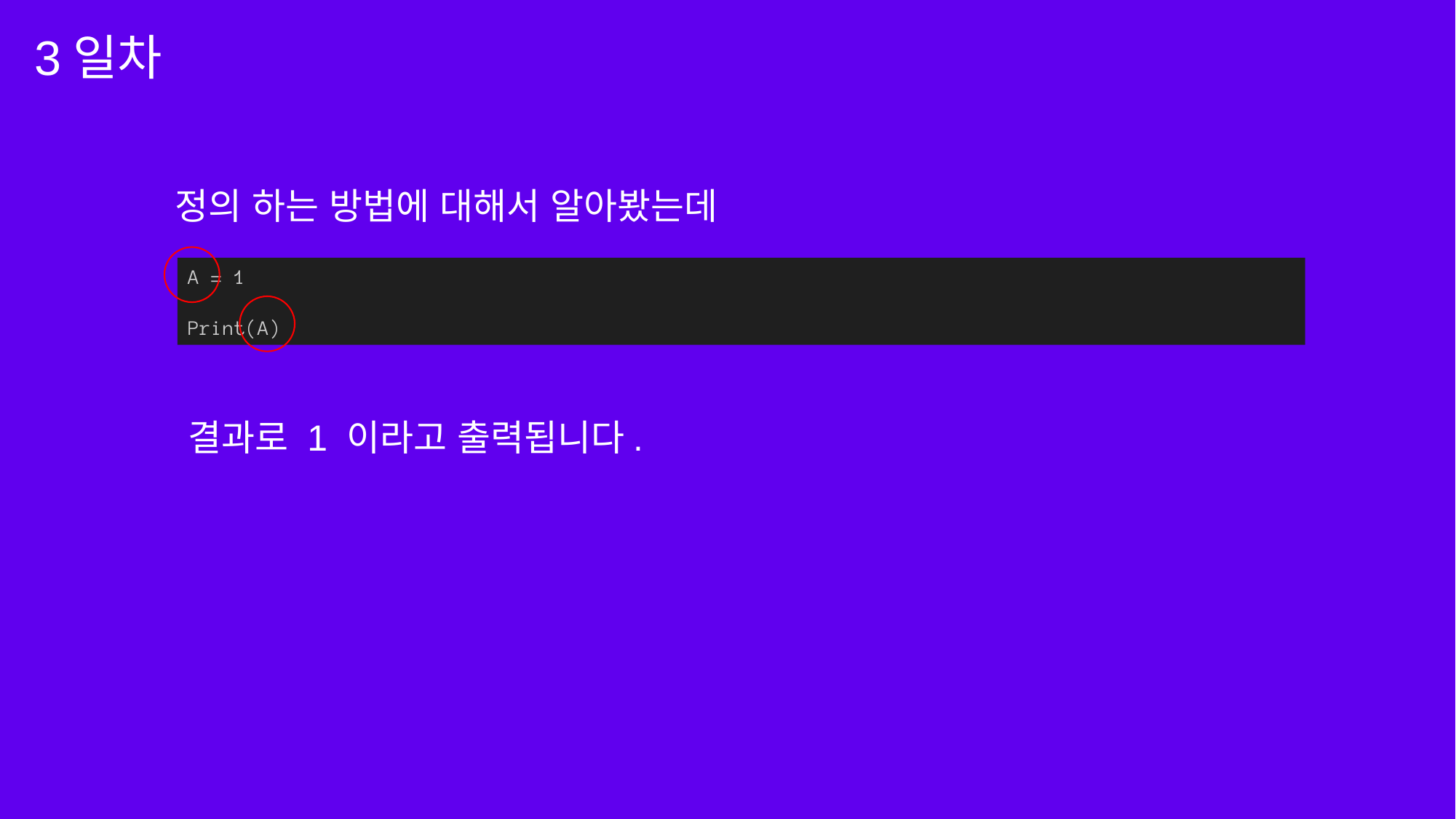

3일차
정의 하는 방법에 대해서 알아봤는데

A = 1

Print(A)

결과로 1 이라고 출력됩니다.